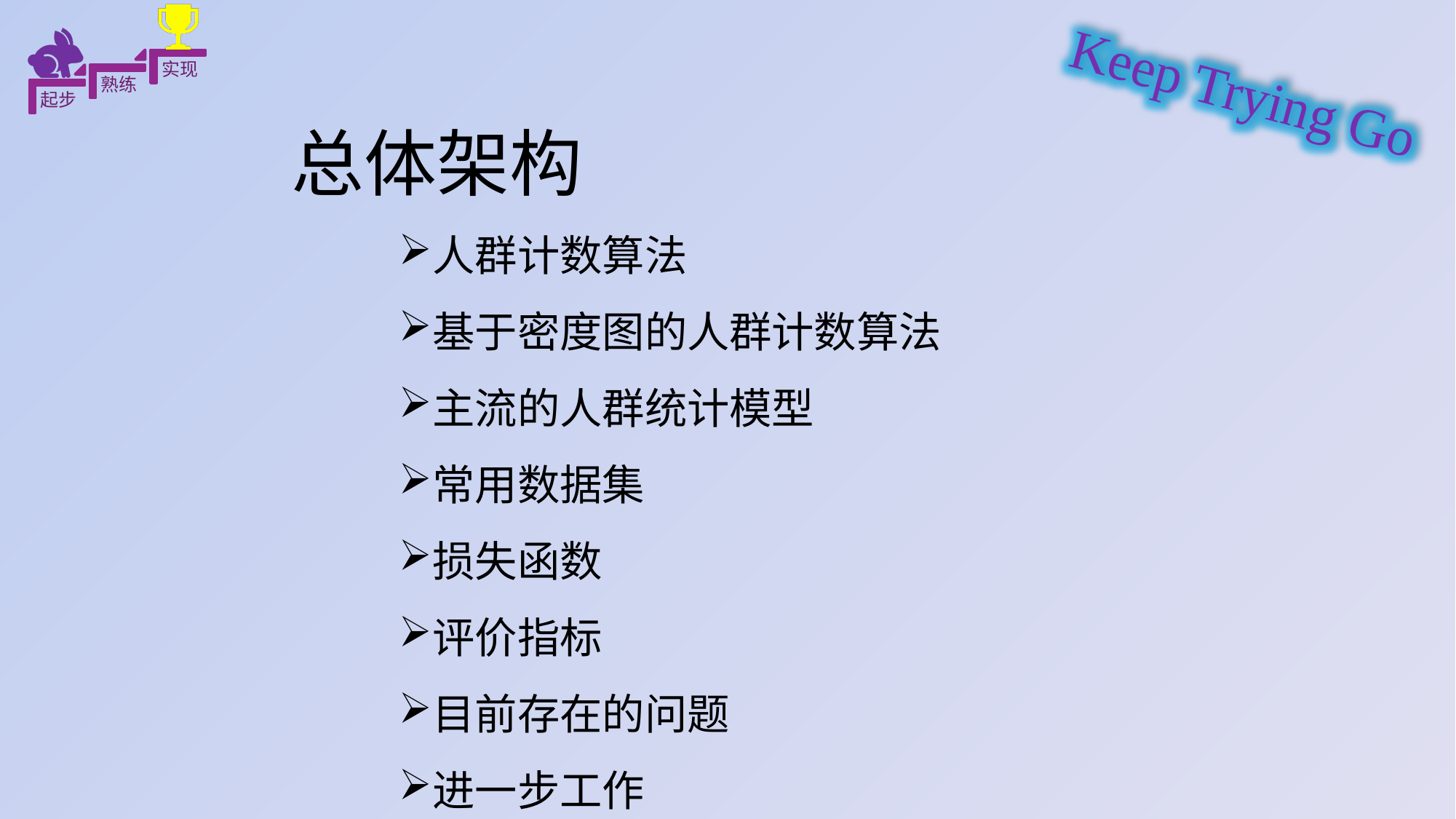

总体架构
人群计数算法
基于密度图的人群计数算法
主流的人群统计模型
常用数据集
损失函数
评价指标
目前存在的问题
进一步工作